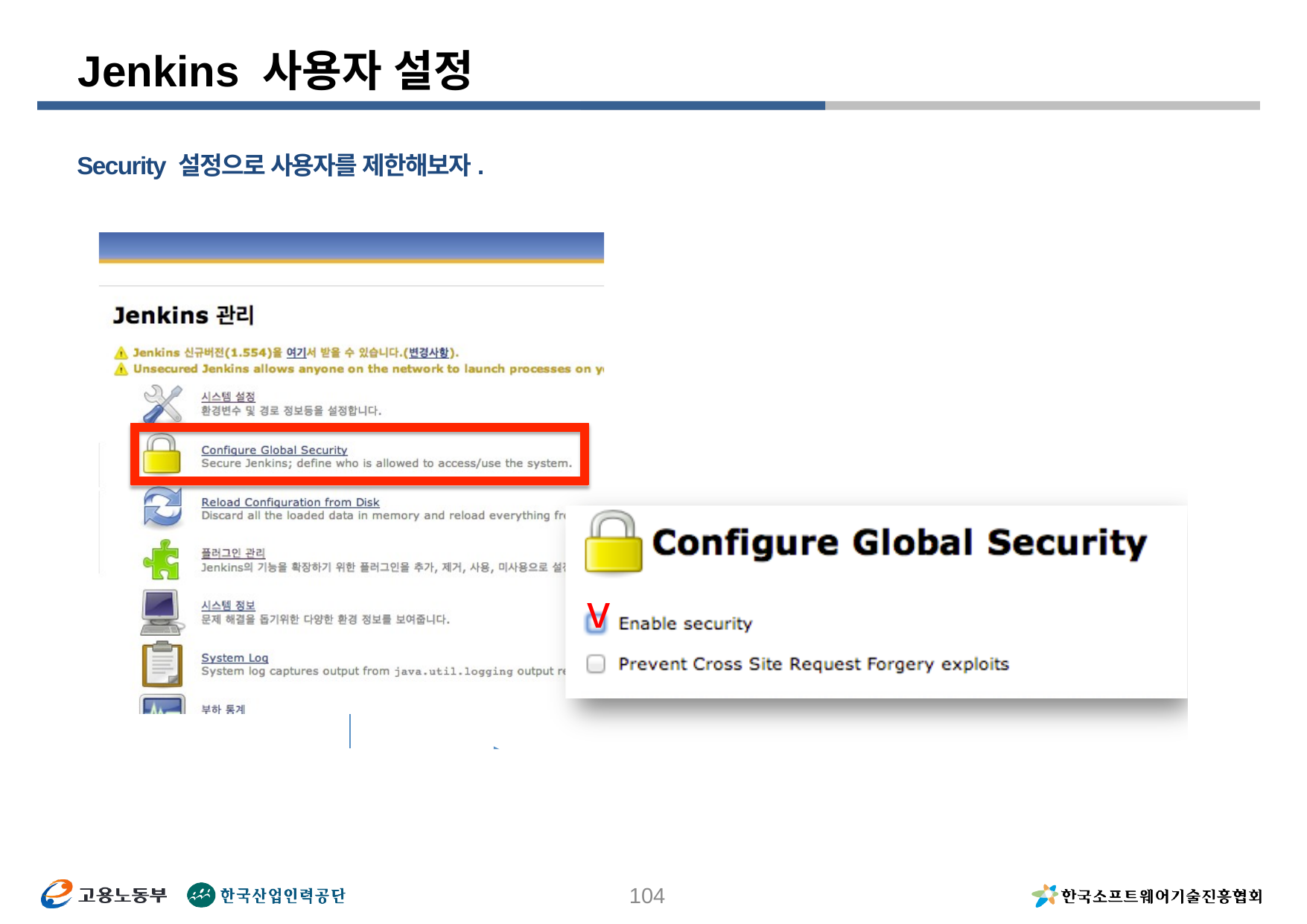

# Jenkins 사용자 설정
Security 설정으로 사용자를 제한해보자.

v

104